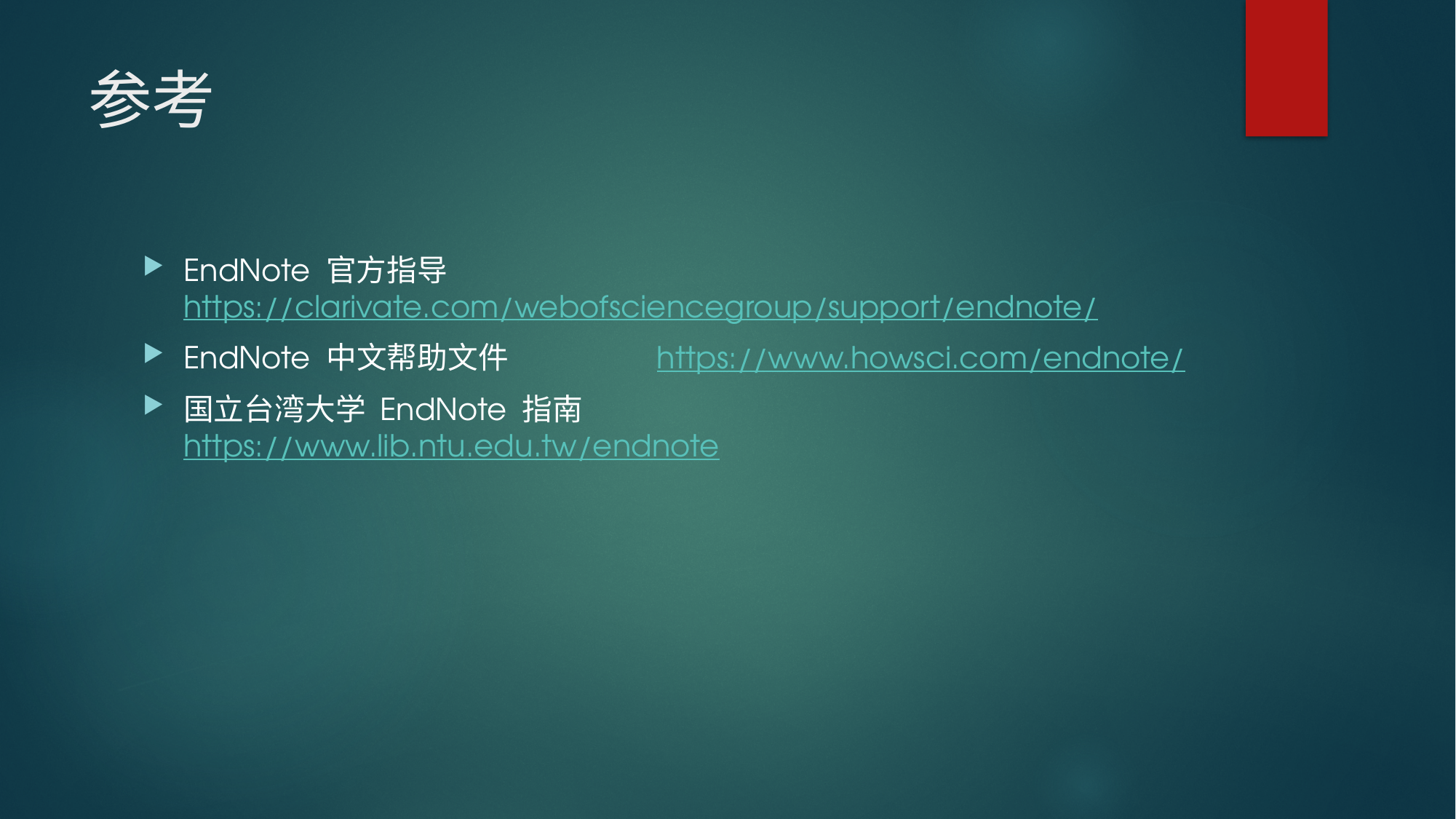

# 参考
EndNote 官方指导 https://clarivate.com/webofsciencegroup/support/endnote/
EndNote 中文帮助文件                     https://www.howsci.com/endnote/
国立台湾大学 EndNote 指南           https://www.lib.ntu.edu.tw/endnote